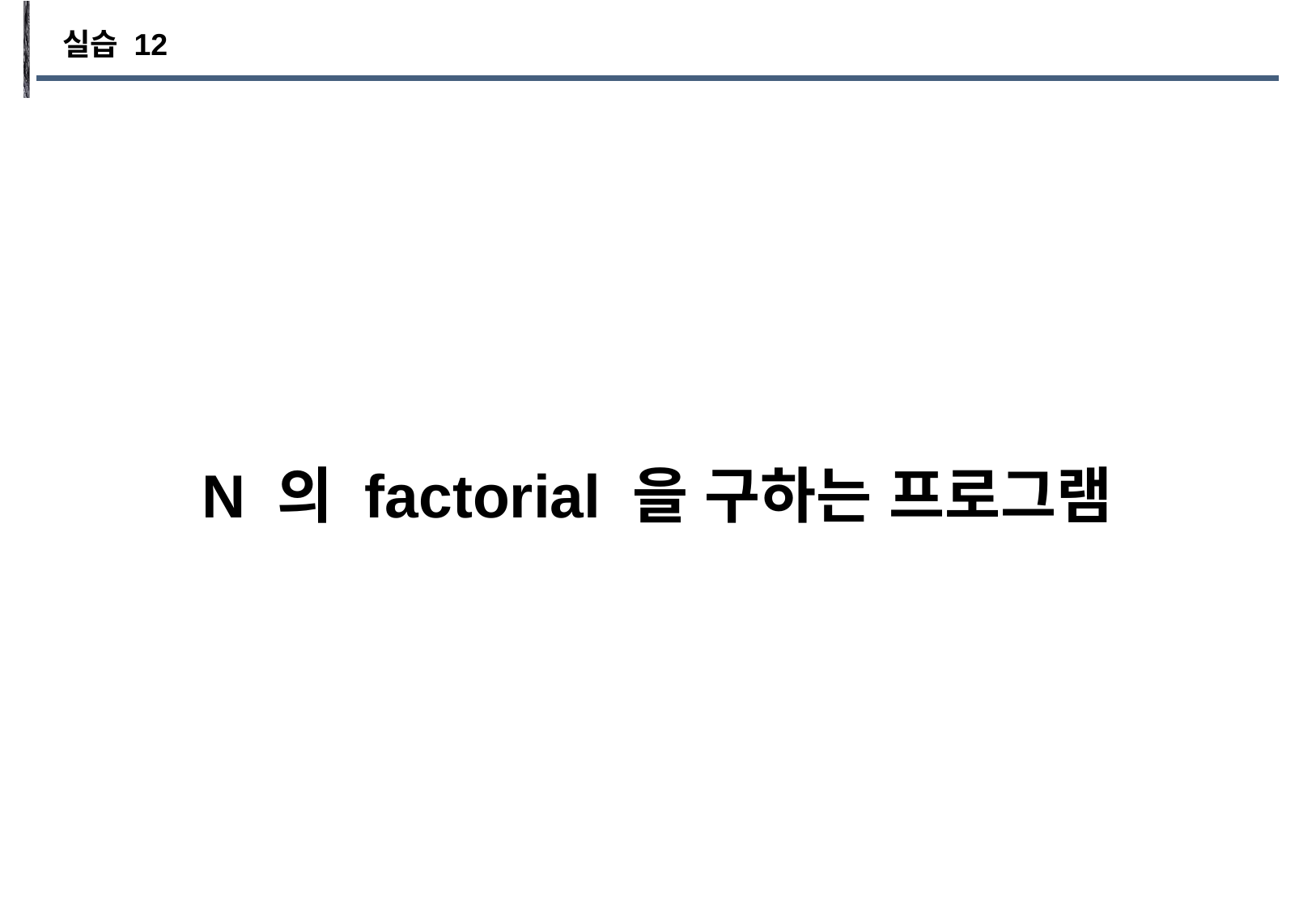

실습 12

N 의 factorial 을 구하는 프로그램